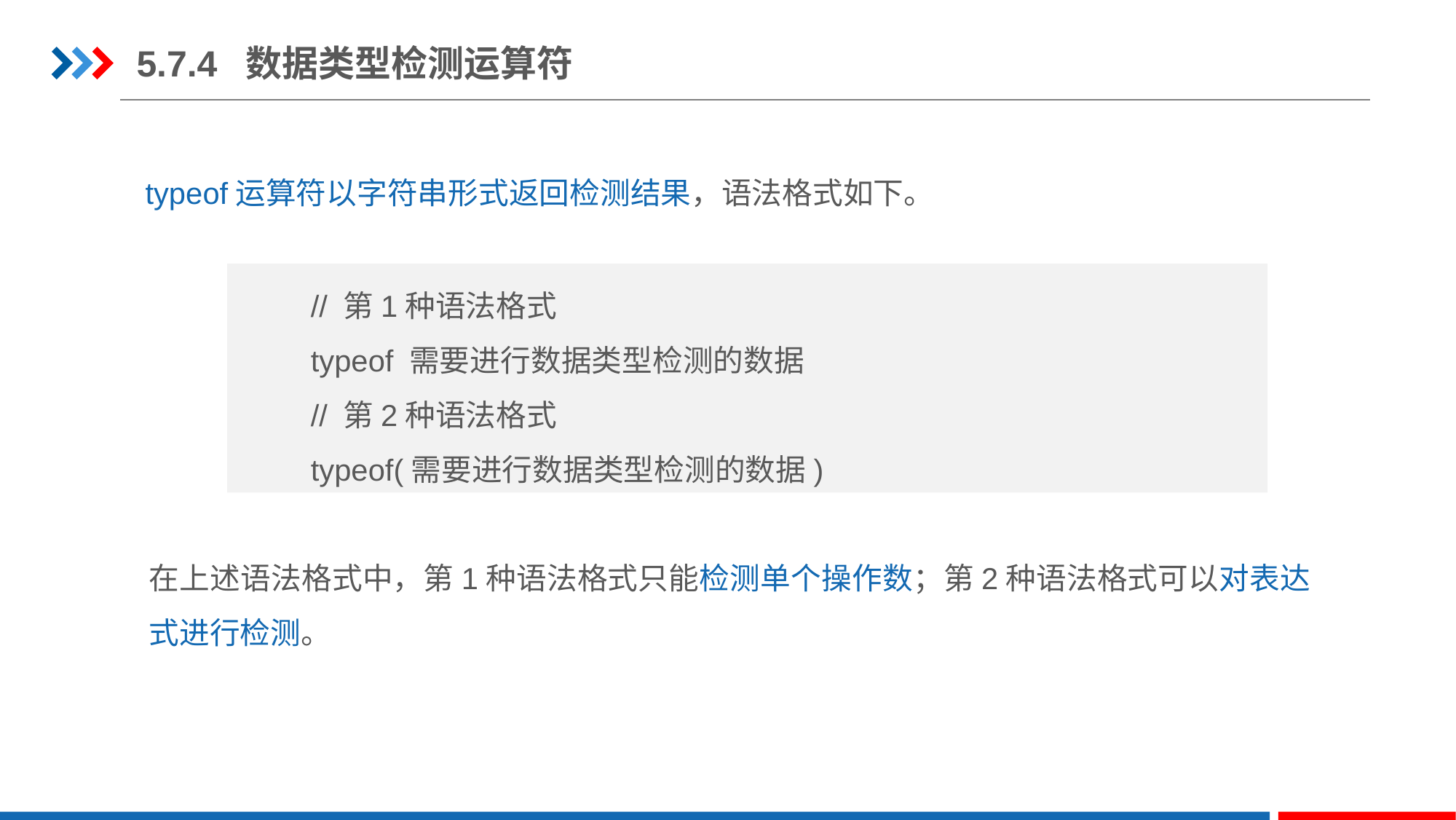

5.7.4	数据类型检测运算符
typeof运算符以字符串形式返回检测结果，语法格式如下。
// 第1种语法格式
typeof 需要进行数据类型检测的数据
// 第2种语法格式
typeof(需要进行数据类型检测的数据)
在上述语法格式中，第1种语法格式只能检测单个操作数；第2种语法格式可以对表达式进行检测。